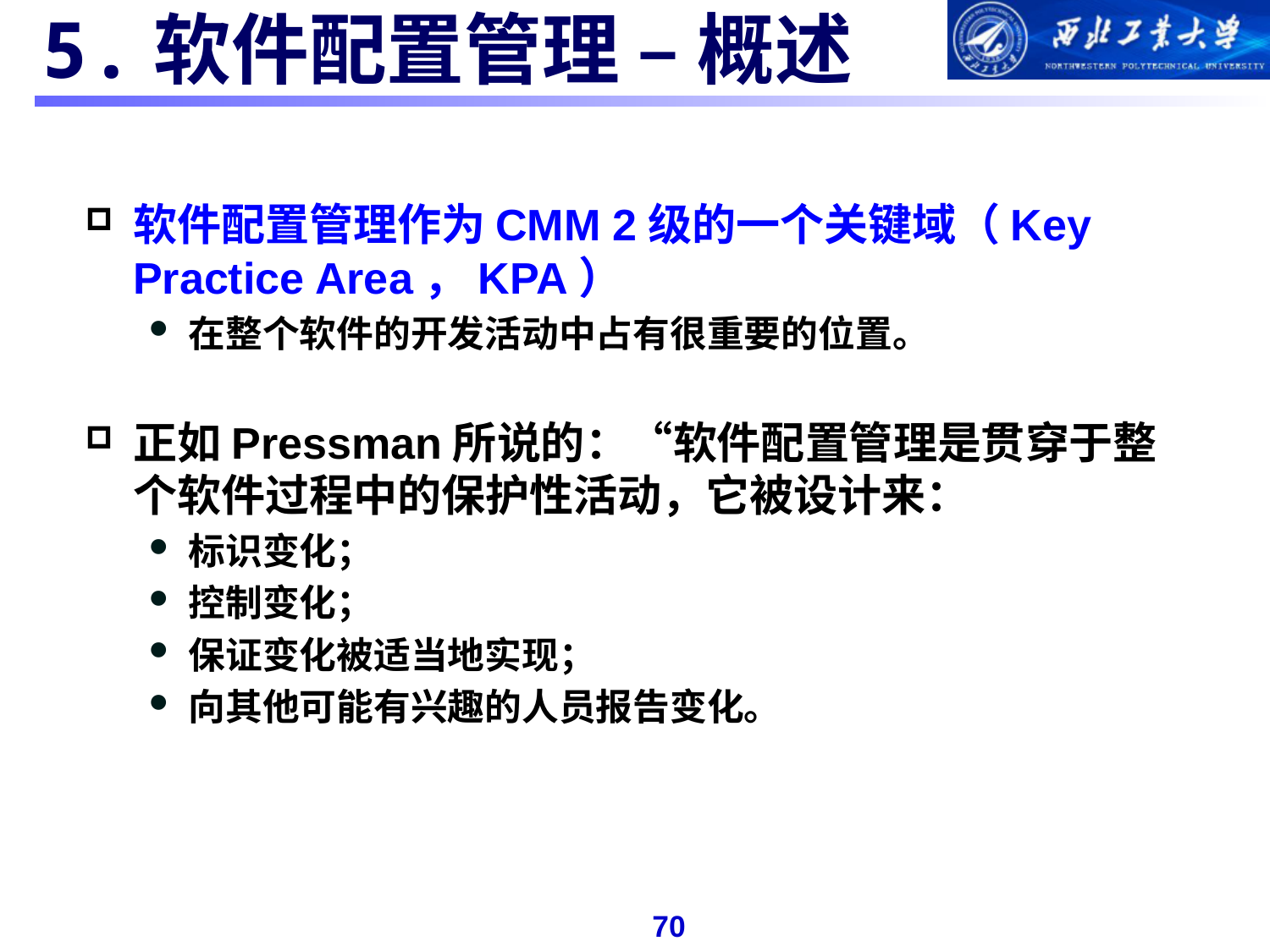

#
5.软件配置管理 – 概述
软件配置管理作为CMM 2级的一个关键域（Key Practice Area，KPA）
在整个软件的开发活动中占有很重要的位置。

正如Pressman所说的：“软件配置管理是贯穿于整个软件过程中的保护性活动，它被设计来：
标识变化；
控制变化；
保证变化被适当地实现；
向其他可能有兴趣的人员报告变化。